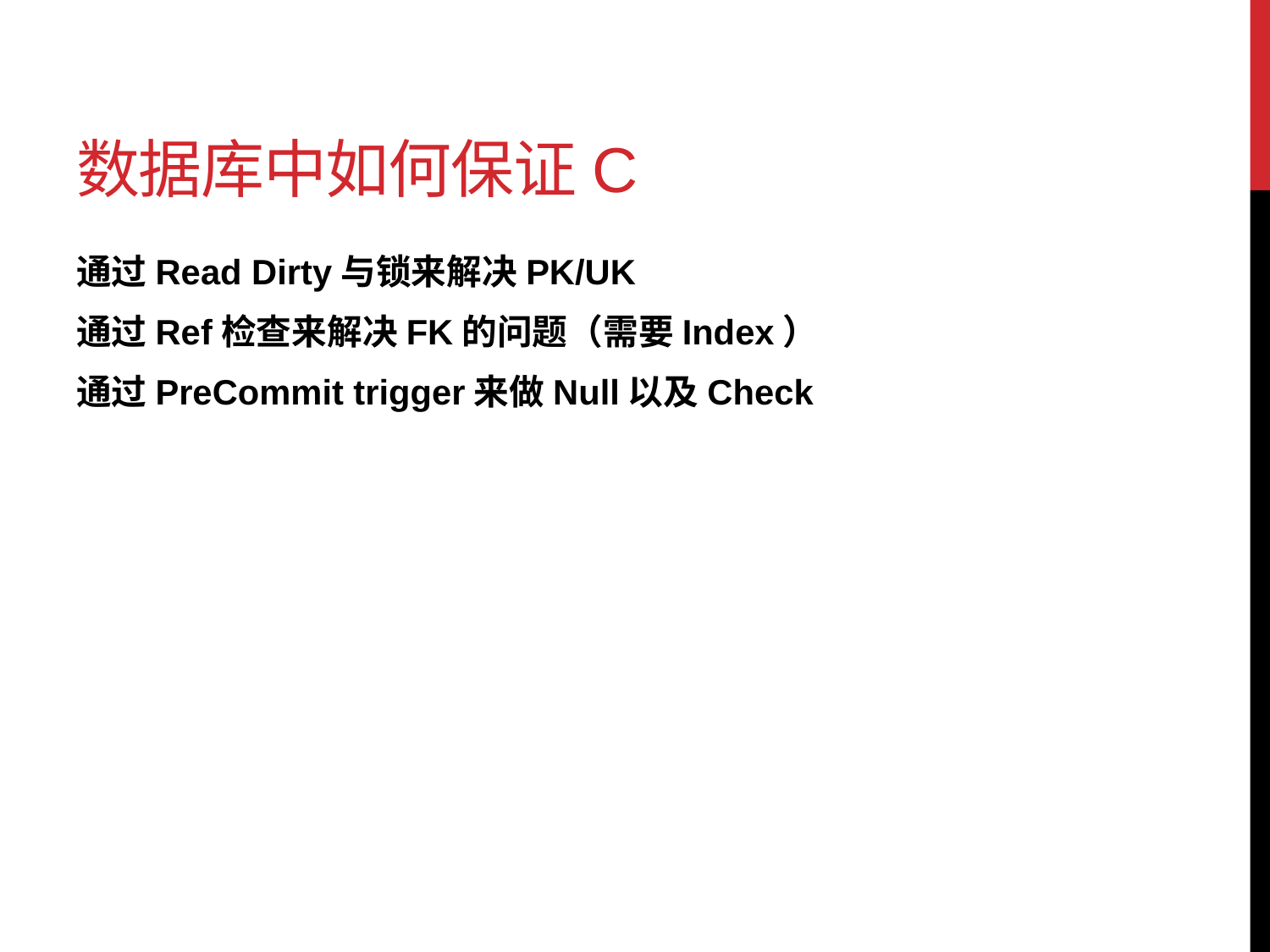

# 数据库中如何保证C
通过Read Dirty与锁来解决PK/UK
通过Ref检查来解决FK的问题（需要Index）
通过PreCommit trigger来做Null以及Check